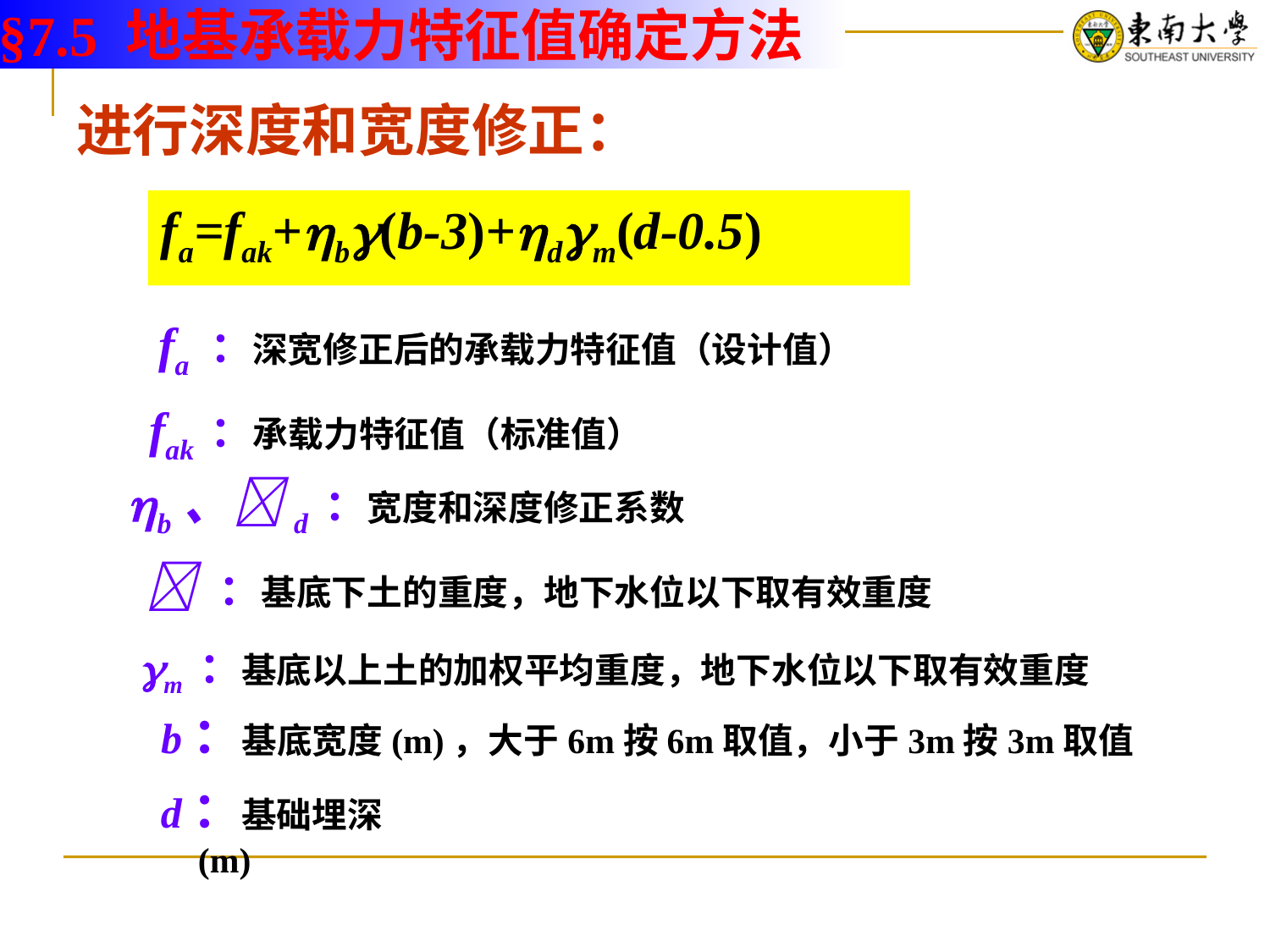

§7.5 地基承载力特征值确定方法
进行深度和宽度修正：
fa=fak+ηbγ(b-3)+ηdγm(d-0.5)
fa ：深宽修正后的承载力特征值（设计值）
fak ：承载力特征值（标准值）
ηb、ηd ：宽度和深度修正系数
γ ：基底下土的重度，地下水位以下取有效重度
γm ：基底以上土的加权平均重度，地下水位以下取有效重度
 b：基底宽度(m)，大于6m按6m取值，小于3m按3m取值
 d：基础埋深(m)